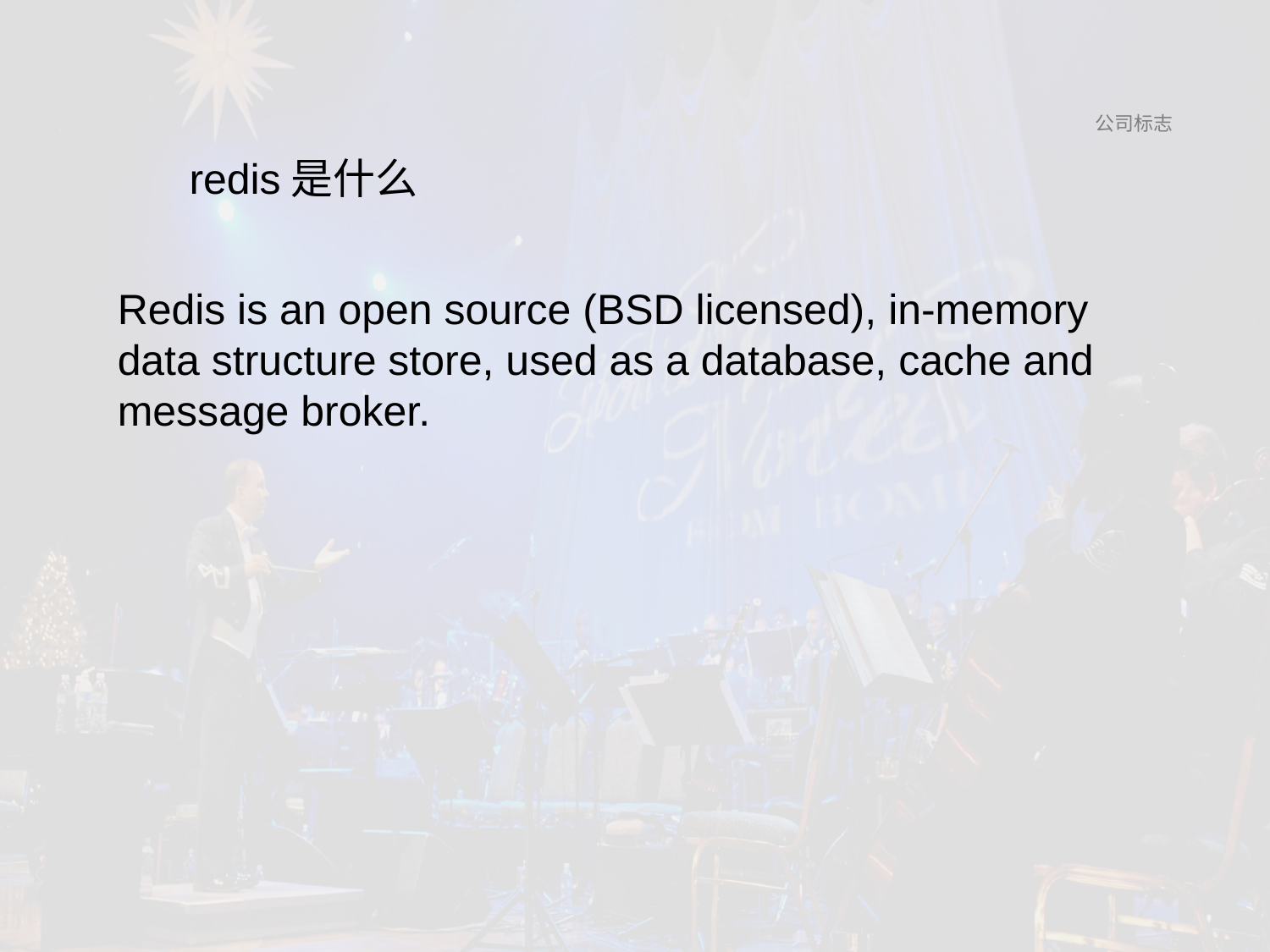

redis是什么
Redis is an open source (BSD licensed), in-memory data structure store, used as a database, cache and message broker.